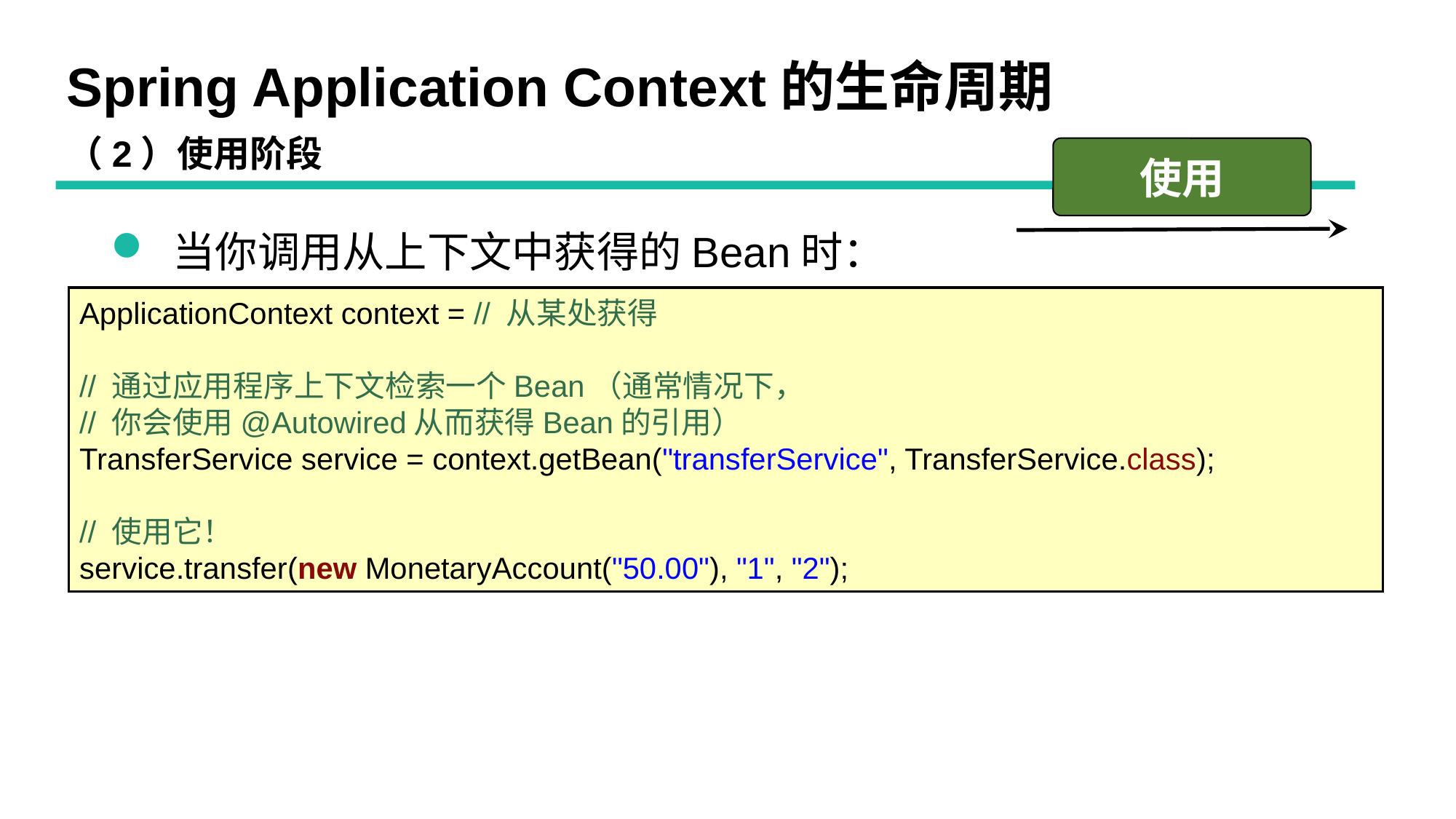

# Spring Application Context的生命周期
（2）使用阶段
使用
 当你调用从上下文中获得的Bean时：
ApplicationContext context = // 从某处获得

// 通过应用程序上下文检索一个Bean（通常情况下，
// 你会使用@Autowired从而获得Bean的引用）
TransferService service = context.getBean("transferService", TransferService.class);

// 使用它！
service.transfer(new MonetaryAccount("50.00"), "1", "2");